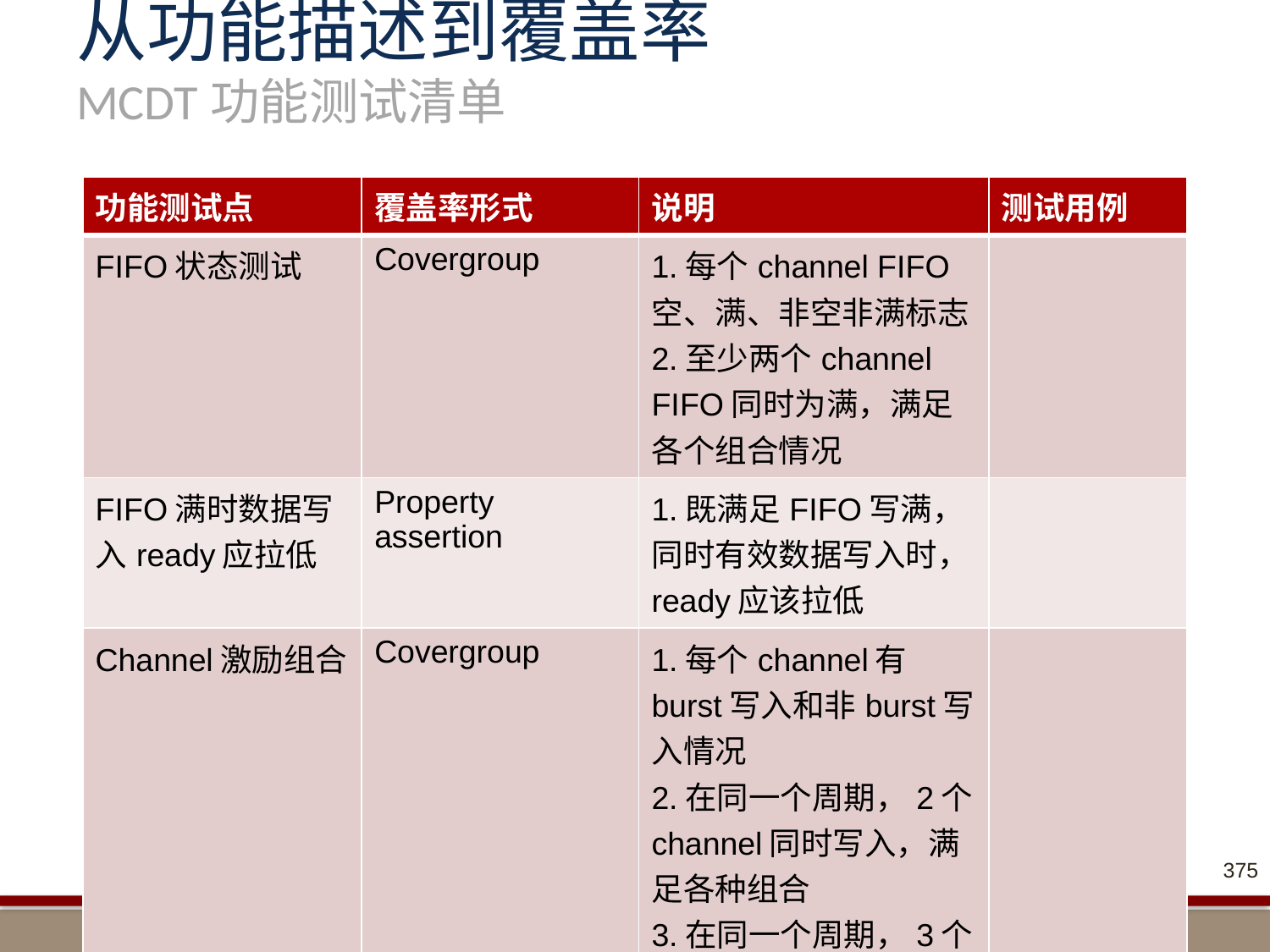

# 从功能描述到覆盖率 MCDT功能测试清单

| 功能测试点 | 覆盖率形式 | 说明 | 测试用例 |
| --- | --- | --- | --- |
| FIFO状态测试 | Covergroup | 1.每个channel FIFO空、满、非空非满标志 2.至少两个channel FIFO同时为满，满足各个组合情况 |  |
| FIFO满时数据写入ready应拉低 | Property assertion | 1.既满足FIFO写满，同时有效数据写入时，ready应该拉低 |  |
| Channel激励组合 | Covergroup | 1.每个channel有burst写入和非burst写入情况 2.在同一个周期，2个channel同时写入，满足各种组合 3.在同一个周期，3个channel同时写入 |  |
375